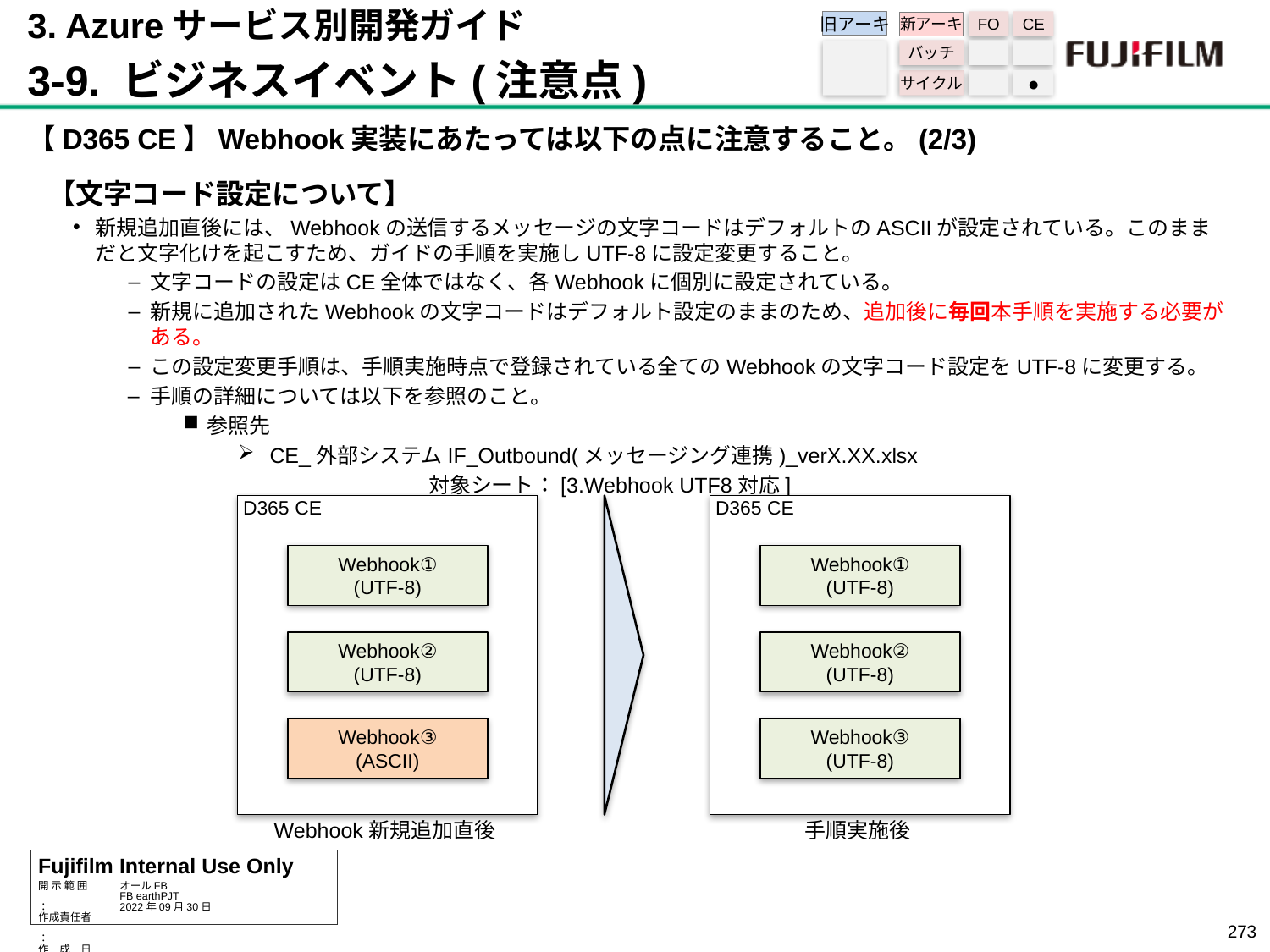

3. Azureサービス別開発ガイド
3-9. ビジネスイベント(注意点)
旧アーキ
FO
CE
新アーキ
バッチ

サイクル

●

【D365 CE】Webhook実装にあたっては以下の点に注意すること。(2/3)

【文字コード設定について】
新規追加直後には、Webhookの送信するメッセージの文字コードはデフォルトのASCIIが設定されている。このままだと文字化けを起こすため、ガイドの手順を実施しUTF-8に設定変更すること。
文字コードの設定はCE全体ではなく、各Webhookに個別に設定されている。
新規に追加されたWebhookの文字コードはデフォルト設定のままのため、追加後に毎回本手順を実施する必要がある。
この設定変更手順は、手順実施時点で登録されている全てのWebhookの文字コード設定をUTF-8に変更する。
手順の詳細については以下を参照のこと。
参照先
CE_外部システムIF_Outbound(メッセージング連携)_verX.XX.xlsx
		対象シート：[3.Webhook UTF8対応]

 D365 CE
 D365 CE
Webhook①
(UTF-8)
Webhook①
(UTF-8)
Webhook②
(UTF-8)
Webhook②
(UTF-8)

Webhook③
(ASCII)
Webhook③
(UTF-8)
Webhook新規追加直後
手順実施後
273